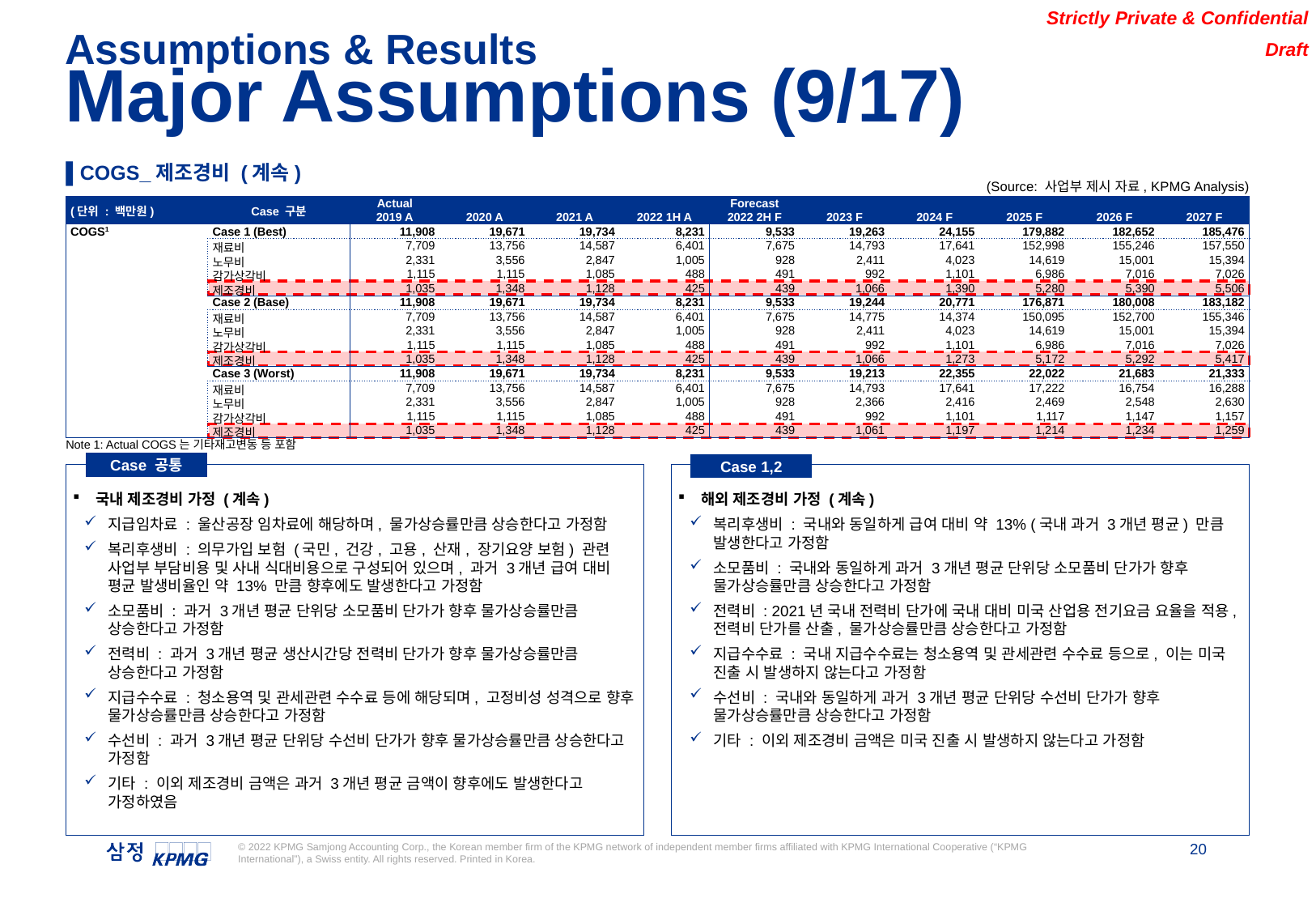

Assumptions & Results
Major Assumptions (9/17)
▌COGS_제조경비 (계속)
(Source: 사업부 제시 자료, KPMG Analysis)
| (단위 : 백만원) | Case 구분 | Actual |  |  |  | Forecast |  |  |  |  |  |
| --- | --- | --- | --- | --- | --- | --- | --- | --- | --- | --- | --- |
|  |  | 2019 A | 2020 A | 2021 A | 2022 1H A | 2022 2H F | 2023 F | 2024 F | 2025 F | 2026 F | 2027 F |
| COGS1 | Case 1 (Best) | 11,908 | 19,671 | 19,734 | 8,231 | 9,533 | 19,263 | 24,155 | 179,882 | 182,652 | 185,476 |
|  | 재료비 | 7,709 | 13,756 | 14,587 | 6,401 | 7,675 | 14,793 | 17,641 | 152,998 | 155,246 | 157,550 |
|  | 노무비 | 2,331 | 3,556 | 2,847 | 1,005 | 928 | 2,411 | 4,023 | 14,619 | 15,001 | 15,394 |
|  | 감가상각비 | 1,115 | 1,115 | 1,085 | 488 | 491 | 992 | 1,101 | 6,986 | 7,016 | 7,026 |
|  | 제조경비 | 1,035 | 1,348 | 1,128 | 425 | 439 | 1,066 | 1,390 | 5,280 | 5,390 | 5,506 |
|  | Case 2 (Base) | 11,908 | 19,671 | 19,734 | 8,231 | 9,533 | 19,244 | 20,771 | 176,871 | 180,008 | 183,182 |
|  | 재료비 | 7,709 | 13,756 | 14,587 | 6,401 | 7,675 | 14,775 | 14,374 | 150,095 | 152,700 | 155,346 |
|  | 노무비 | 2,331 | 3,556 | 2,847 | 1,005 | 928 | 2,411 | 4,023 | 14,619 | 15,001 | 15,394 |
|  | 감가상각비 | 1,115 | 1,115 | 1,085 | 488 | 491 | 992 | 1,101 | 6,986 | 7,016 | 7,026 |
|  | 제조경비 | 1,035 | 1,348 | 1,128 | 425 | 439 | 1,066 | 1,273 | 5,172 | 5,292 | 5,417 |
|  | Case 3 (Worst) | 11,908 | 19,671 | 19,734 | 8,231 | 9,533 | 19,213 | 22,355 | 22,022 | 21,683 | 21,333 |
|  | 재료비 | 7,709 | 13,756 | 14,587 | 6,401 | 7,675 | 14,793 | 17,641 | 17,222 | 16,754 | 16,288 |
|  | 노무비 | 2,331 | 3,556 | 2,847 | 1,005 | 928 | 2,366 | 2,416 | 2,469 | 2,548 | 2,630 |
|  | 감가상각비 | 1,115 | 1,115 | 1,085 | 488 | 491 | 992 | 1,101 | 1,117 | 1,147 | 1,157 |
|  | 제조경비 | 1,035 | 1,348 | 1,128 | 425 | 439 | 1,061 | 1,197 | 1,214 | 1,234 | 1,259 |

Note 1: Actual COGS는 기타재고변동 등 포함
Case 공통
Case 1,2
Dd
국내 제조경비 가정 (계속)
지급임차료 : 울산공장 임차료에 해당하며, 물가상승률만큼 상승한다고 가정함
복리후생비 : 의무가입 보험 (국민, 건강, 고용, 산재, 장기요양 보험) 관련 사업부 부담비용 및 사내 식대비용으로 구성되어 있으며, 과거 3개년 급여 대비 평균 발생비율인 약 13% 만큼 향후에도 발생한다고 가정함
소모품비 : 과거 3개년 평균 단위당 소모품비 단가가 향후 물가상승률만큼 상승한다고 가정함
전력비 : 과거 3개년 평균 생산시간당 전력비 단가가 향후 물가상승률만큼 상승한다고 가정함
지급수수료 : 청소용역 및 관세관련 수수료 등에 해당되며, 고정비성 성격으로 향후 물가상승률만큼 상승한다고 가정함
수선비 : 과거 3개년 평균 단위당 수선비 단가가 향후 물가상승률만큼 상승한다고 가정함
기타 : 이외 제조경비 금액은 과거 3개년 평균 금액이 향후에도 발생한다고 가정하였음

Dd
해외 제조경비 가정 (계속)
복리후생비 : 국내와 동일하게 급여 대비 약 13% (국내 과거 3개년 평균) 만큼 발생한다고 가정함
소모품비 : 국내와 동일하게 과거 3개년 평균 단위당 소모품비 단가가 향후 물가상승률만큼 상승한다고 가정함
전력비 : 2021년 국내 전력비 단가에 국내 대비 미국 산업용 전기요금 요율을 적용, 전력비 단가를 산출, 물가상승률만큼 상승한다고 가정함
지급수수료 : 국내 지급수수료는 청소용역 및 관세관련 수수료 등으로, 이는 미국 진출 시 발생하지 않는다고 가정함
수선비 : 국내와 동일하게 과거 3개년 평균 단위당 수선비 단가가 향후 물가상승률만큼 상승한다고 가정함
기타 : 이외 제조경비 금액은 미국 진출 시 발생하지 않는다고 가정함